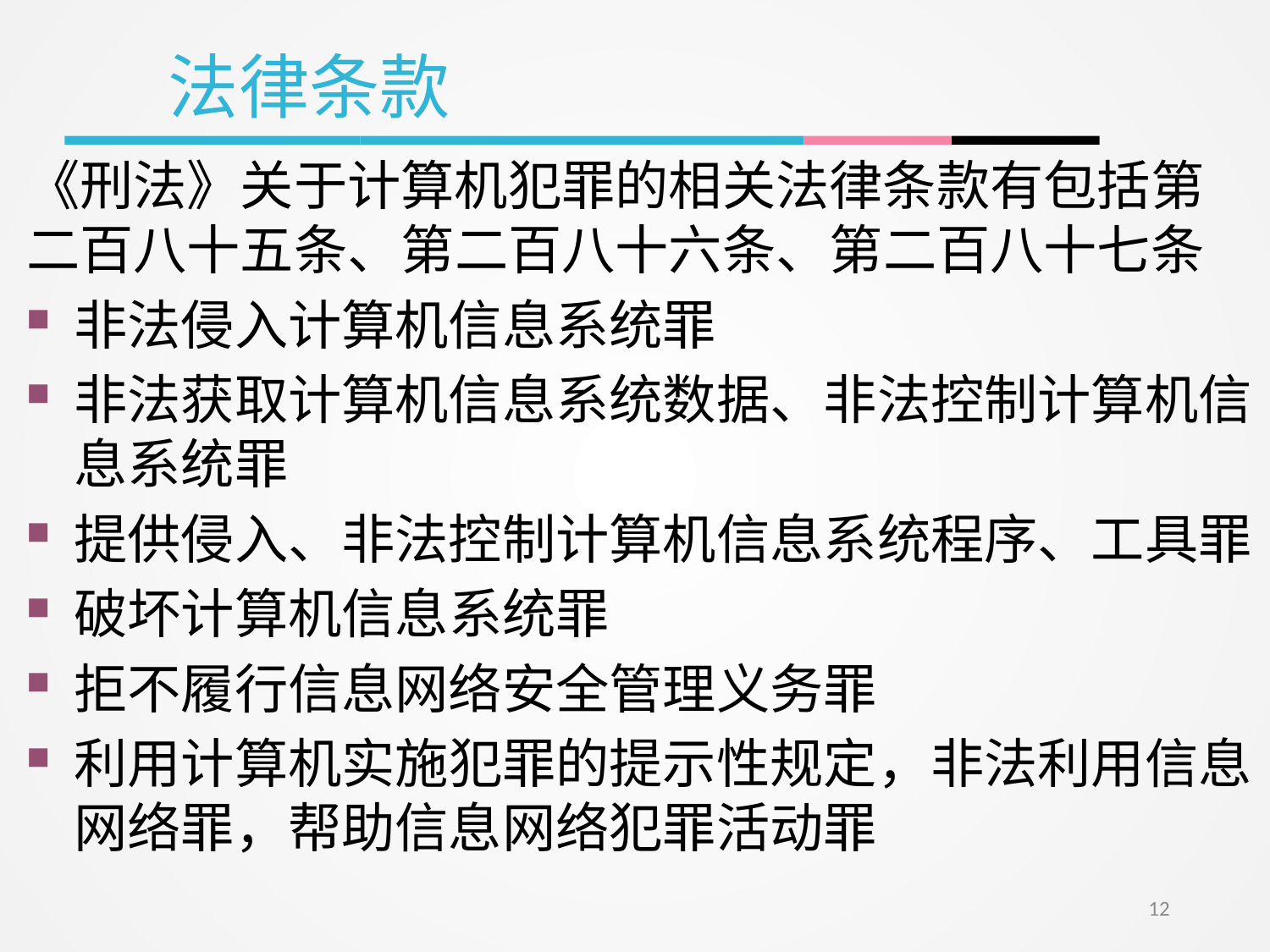

法律条款

《刑法》关于计算机犯罪的相关法律条款有包括第二百八十五条、第二百八十六条、第二百八十七条
非法侵入计算机信息系统罪
非法获取计算机信息系统数据、非法控制计算机信息系统罪
提供侵入、非法控制计算机信息系统程序、工具罪
破坏计算机信息系统罪
拒不履行信息网络安全管理义务罪
利用计算机实施犯罪的提示性规定，非法利用信息网络罪，帮助信息网络犯罪活动罪
12